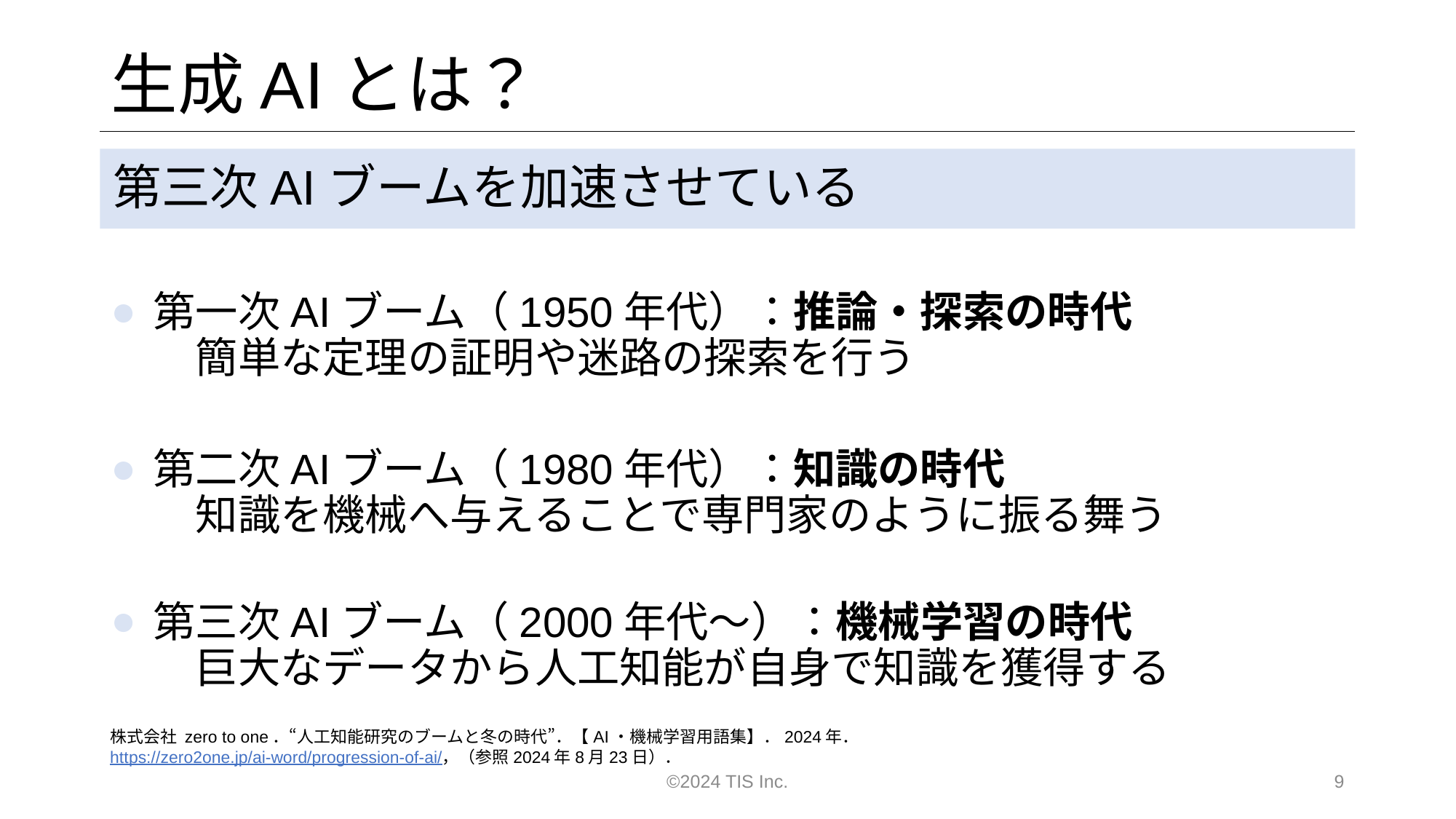

# 生成AIとは？
第三次AIブームを加速させている
第一次AIブーム（1950年代）：推論・探索の時代
　簡単な定理の証明や迷路の探索を行う
第二次AIブーム（1980年代）：知識の時代
　知識を機械へ与えることで専門家のように振る舞う
第三次AIブーム（2000年代～）：機械学習の時代
　巨大なデータから人工知能が自身で知識を獲得する
株式会社 zero to one．“人工知能研究のブームと冬の時代”．【AI・機械学習用語集】．2024年．https://zero2one.jp/ai-word/progression-of-ai/，（参照2024年8月23日）．
©2024 TIS Inc.
9